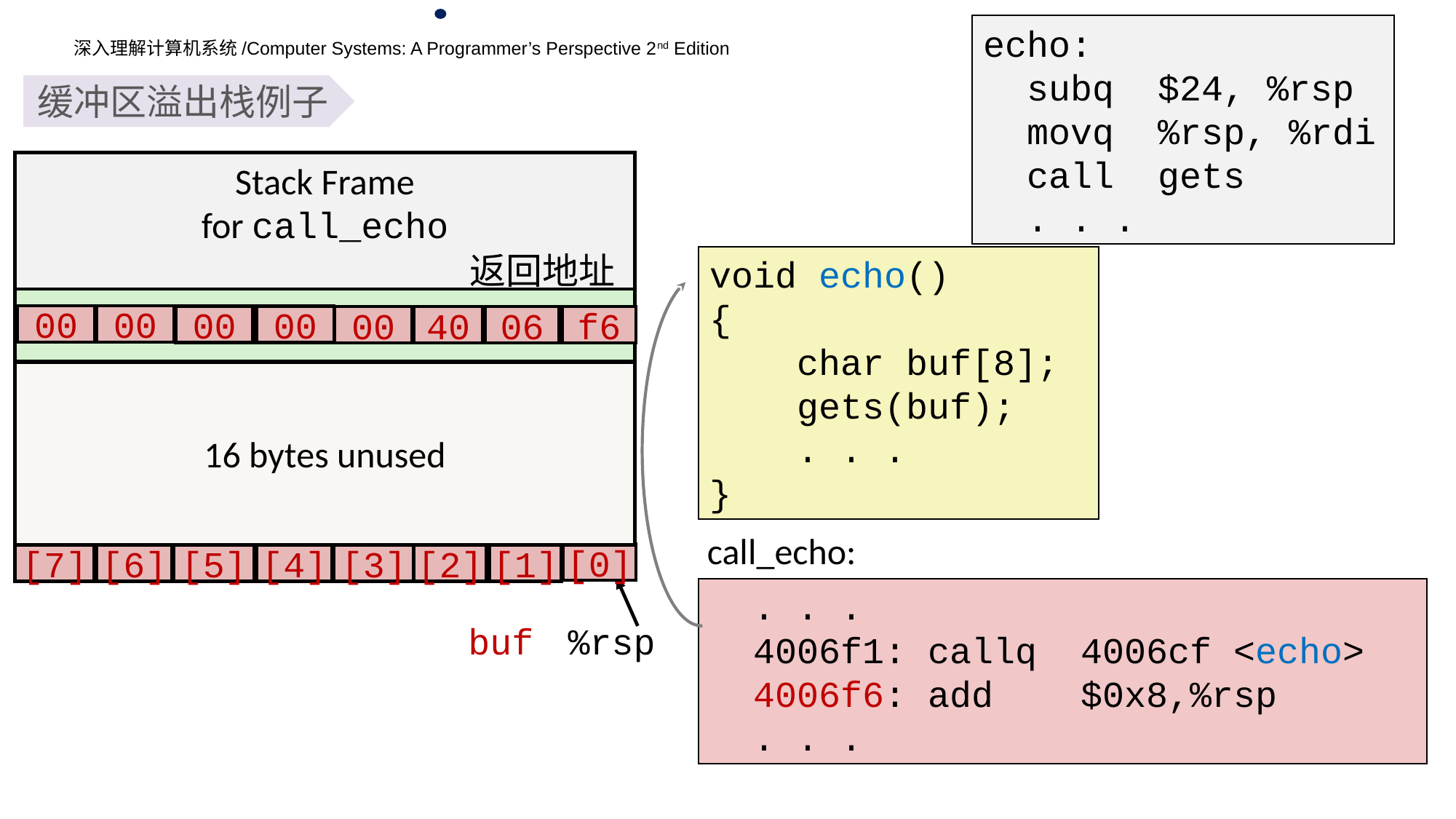

echo:
  subq  $24, %rsp
  movq  %rsp, %rdi
  call  gets
  . . .
缓冲区溢出栈例子
Stack Frame
for call_echo
返回地址
void echo()
{
    char buf[8];
    gets(buf);
    . . .
}

00
00
00
00
00
40
06
f6
16 bytes unused
call_echo:
[0]
[7]
[6]
[5]
[4]
[3]
[2]
[1]

  . . .
  4006f1:	callq  4006cf <echo>
  4006f6:	add    $0x8,%rsp
  . . .
buf
%rsp